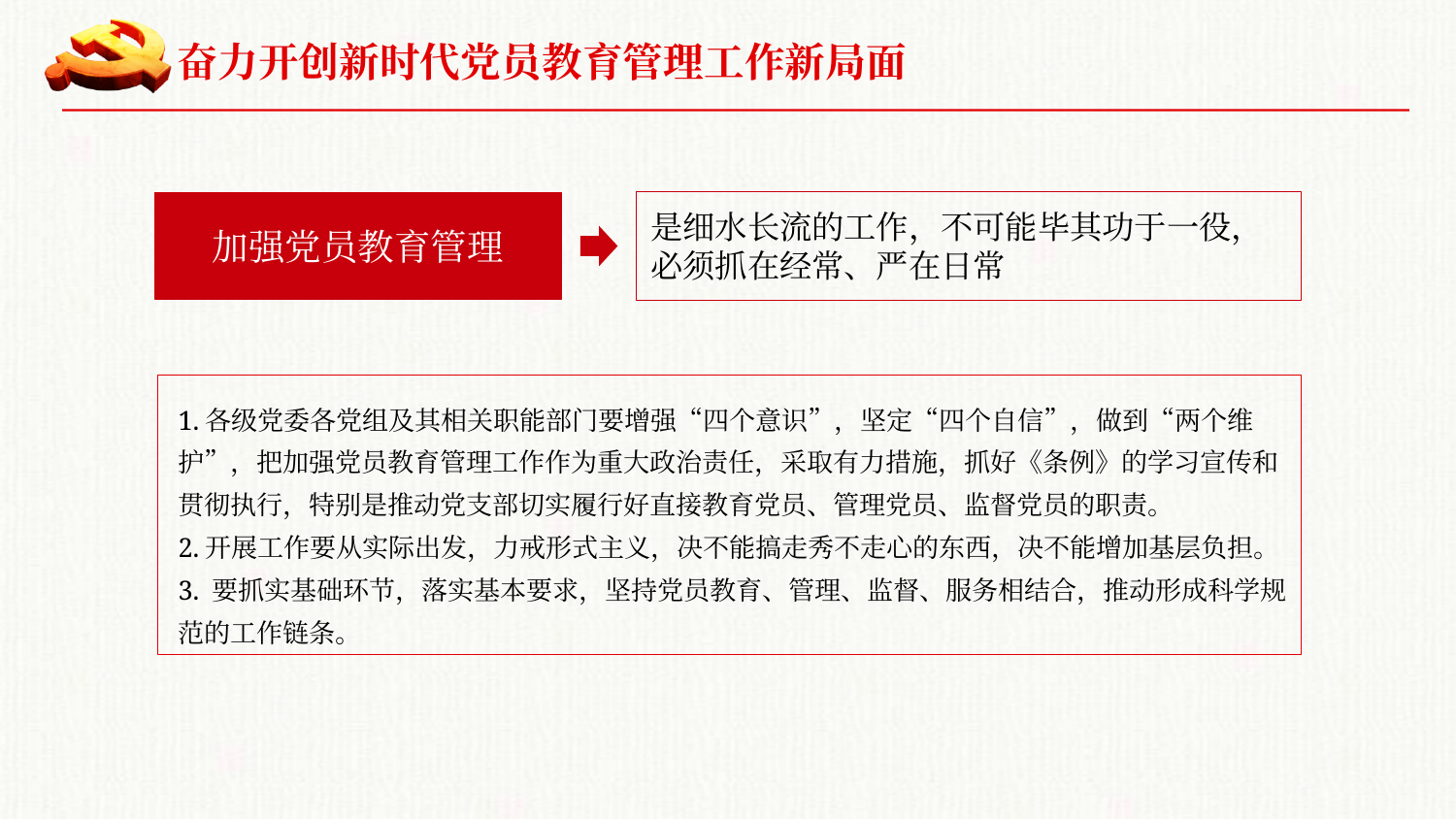

奋力开创新时代党员教育管理工作新局面
是细水长流的工作，不可能毕其功于一役，必须抓在经常、严在日常
加强党员教育管理

1.各级党委各党组及其相关职能部门要增强“四个意识”，坚定“四个自信”，做到“两个维护”，把加强党员教育管理工作作为重大政治责任，采取有力措施，抓好《条例》的学习宣传和贯彻执行，特别是推动党支部切实履行好直接教育党员、管理党员、监督党员的职责。
2.开展工作要从实际出发，力戒形式主义，决不能搞走秀不走心的东西，决不能增加基层负担。
3. 要抓实基础环节，落实基本要求，坚持党员教育、管理、监督、服务相结合，推动形成科学规范的工作链条。